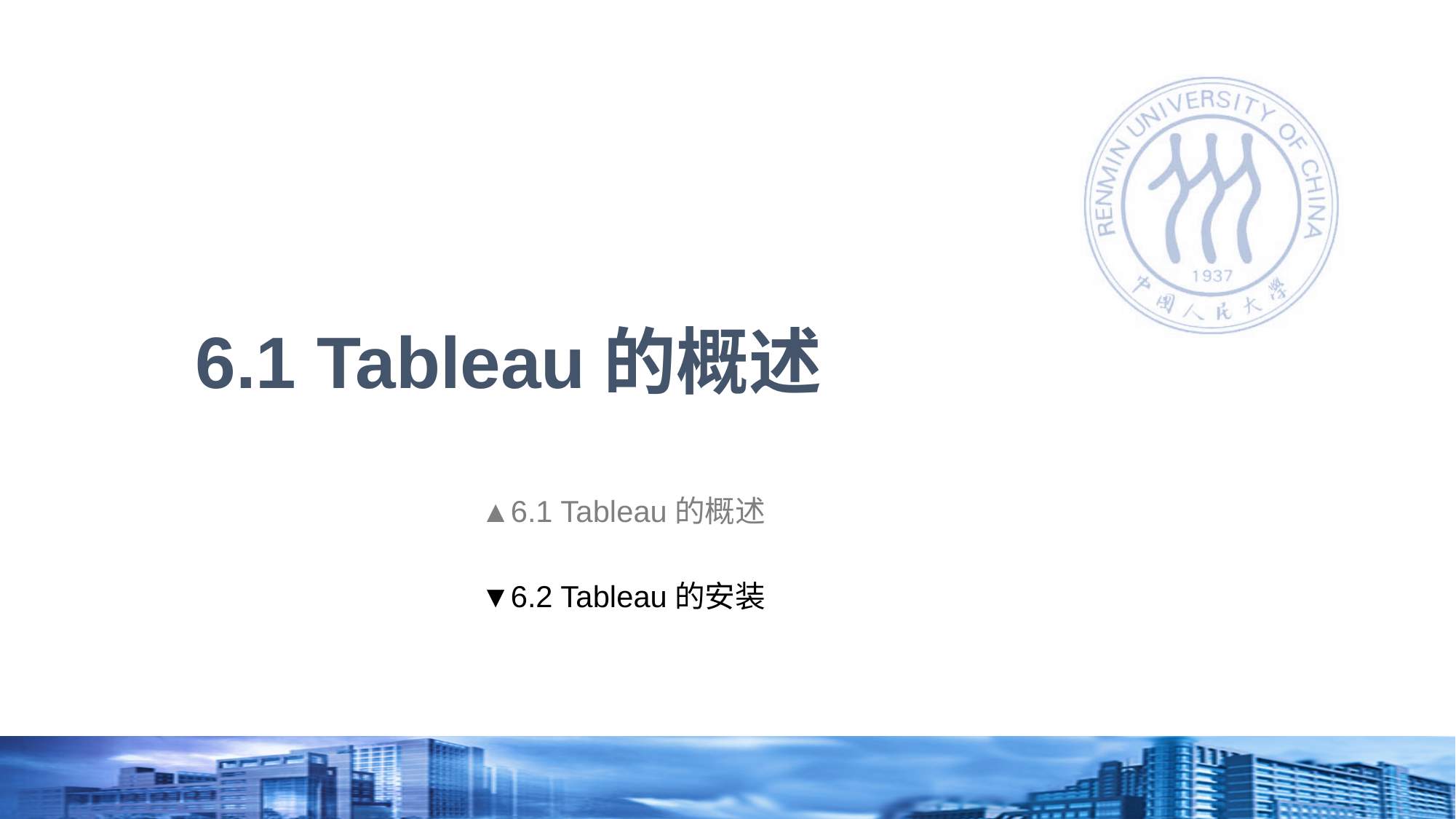

# 6.1 Tableau的概述
▲6.1 Tableau的概述

▼6.2 Tableau的安装